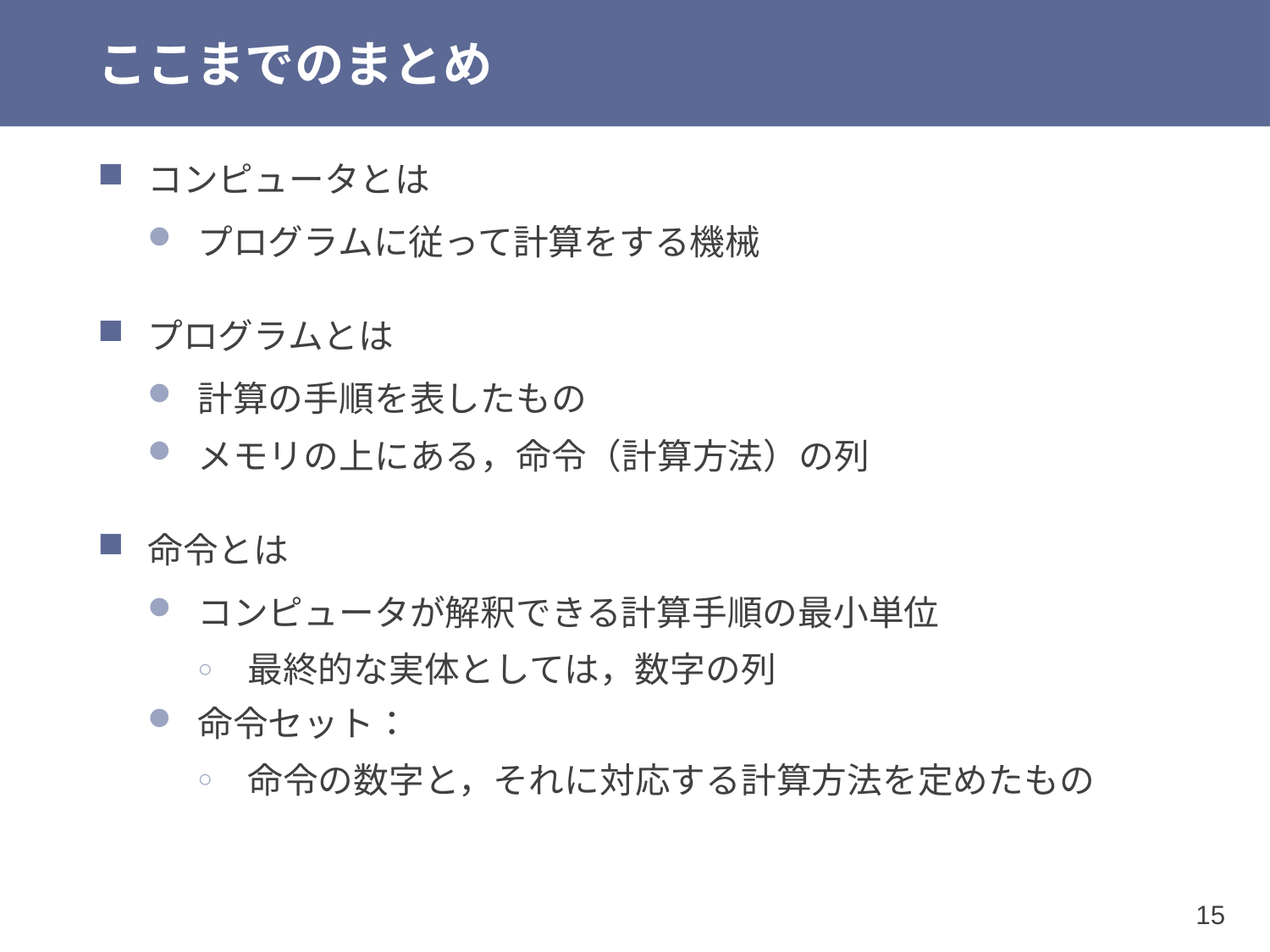

# ここまでのまとめ
コンピュータとは
プログラムに従って計算をする機械
プログラムとは
計算の手順を表したもの
メモリの上にある，命令（計算方法）の列
命令とは
コンピュータが解釈できる計算手順の最小単位
最終的な実体としては，数字の列
命令セット：
命令の数字と，それに対応する計算方法を定めたもの